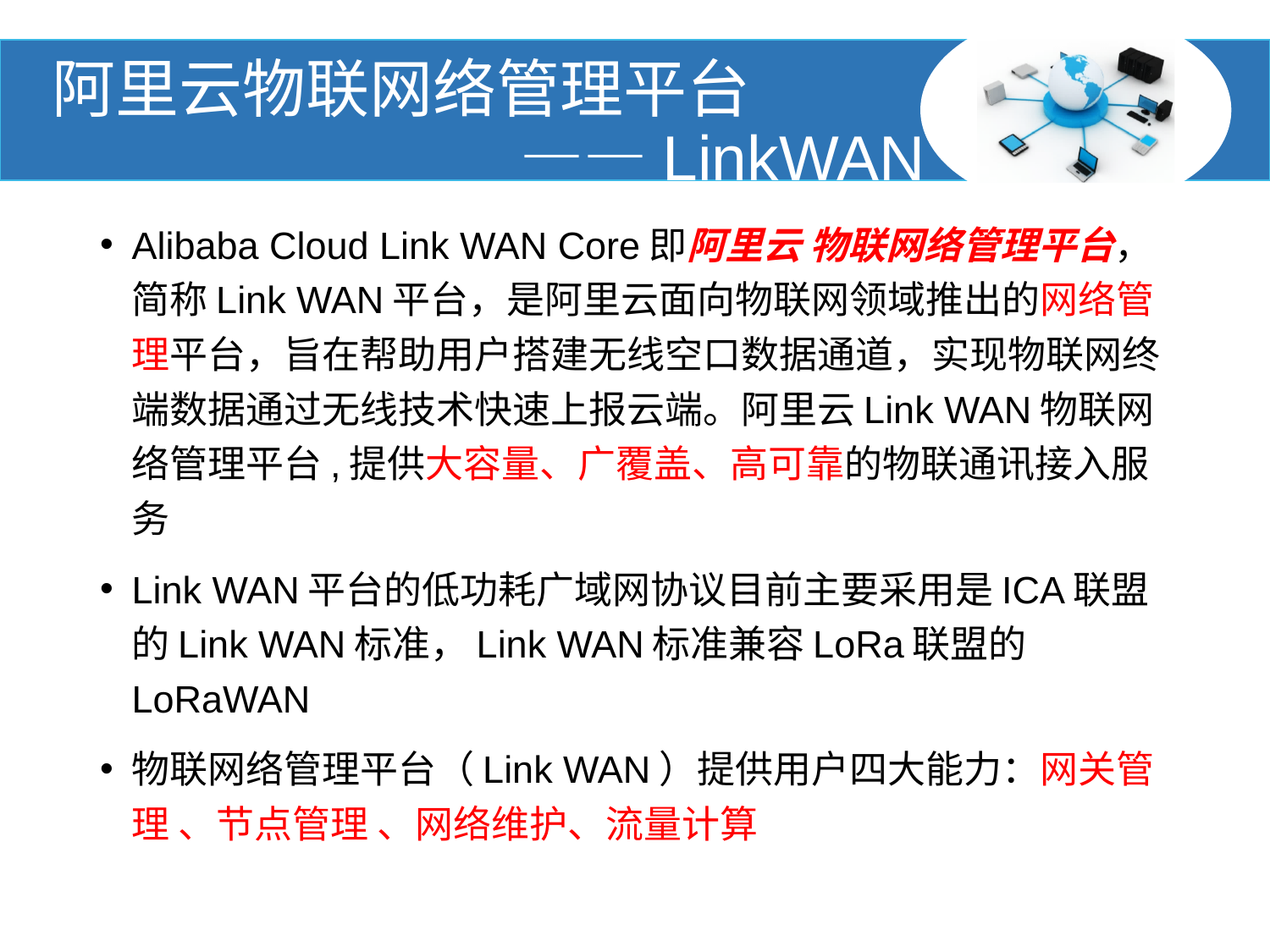

#
阿里云物联网络管理平台
                                 ——LinkWAN
Alibaba Cloud Link WAN Core即阿里云 物联网络管理平台，简称Link WAN平台，是阿里云面向物联网领域推出的网络管理平台，旨在帮助用户搭建无线空口数据通道，实现物联网终端数据通过无线技术快速上报云端。阿里云Link WAN物联网络管理平台,提供大容量、广覆盖、高可靠的物联通讯接入服务
Link WAN平台的低功耗广域网协议目前主要采用是ICA联盟的Link WAN标准，Link WAN标准兼容LoRa联盟的LoRaWAN
物联网络管理平台（Link WAN）提供用户四大能力：网关管理 、节点管理 、网络维护、流量计算